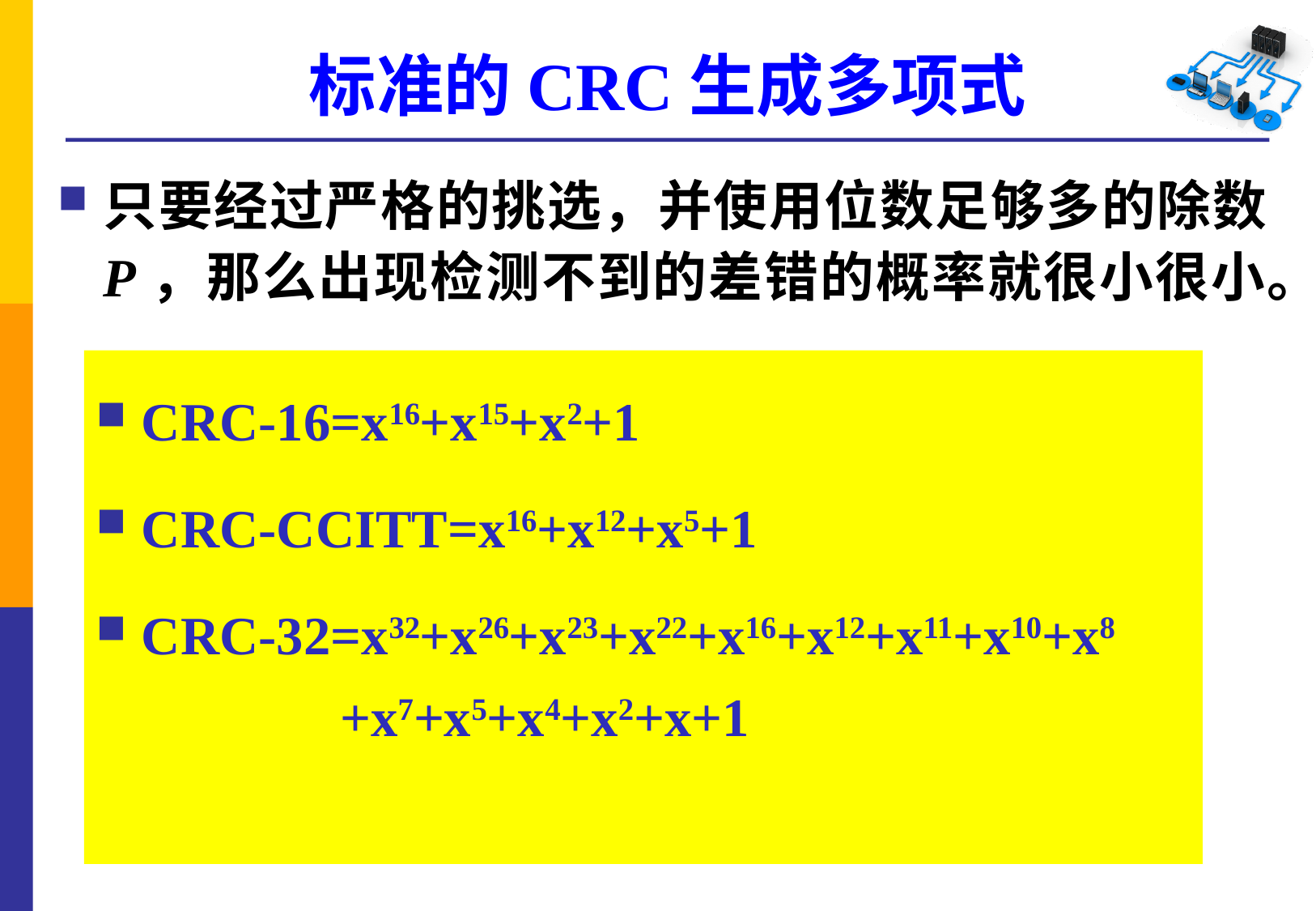

# 标准的CRC生成多项式
只要经过严格的挑选，并使用位数足够多的除数 P，那么出现检测不到的差错的概率就很小很小。

CRC-16=x16+x15+x2+1

CRC-CCITT=x16+x12+x5+1

CRC-32=x32+x26+x23+x22+x16+x12+x11+x10+x8
                  +x7+x5+x4+x2+x+1